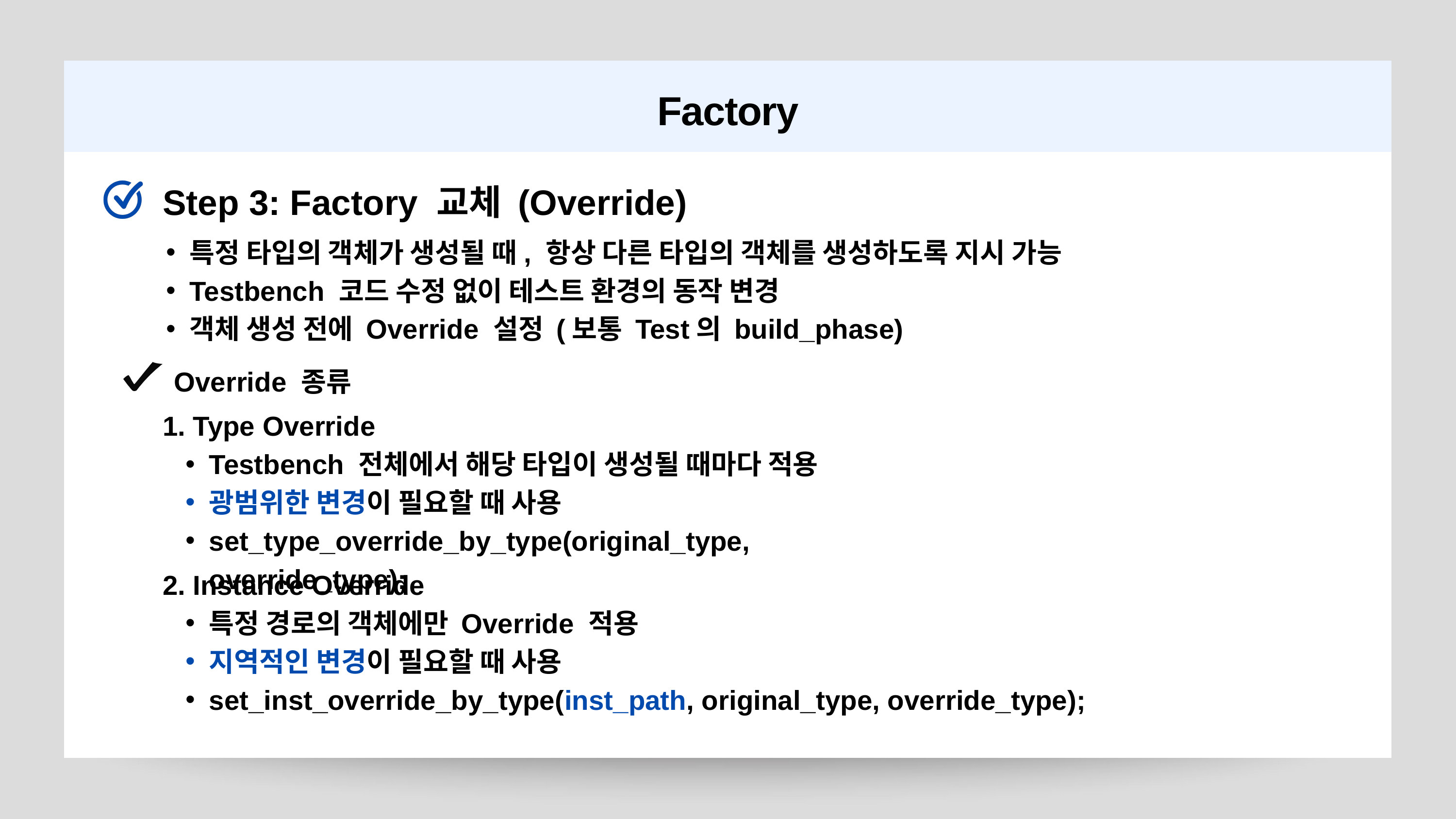

Factory
Step 3: Factory 교체 (Override)

특정 타입의 객체가 생성될 때, 항상 다른 타입의 객체를 생성하도록 지시 가능
Testbench 코드 수정 없이 테스트 환경의 동작 변경
객체 생성 전에 Override 설정 (보통 Test의 build_phase)
Override 종류

1. Type Override
Testbench 전체에서 해당 타입이 생성될 때마다 적용
광범위한 변경이 필요할 때 사용
set_type_override_by_type(original_type, override_type);

2. Instance Override
특정 경로의 객체에만 Override 적용
지역적인 변경이 필요할 때 사용
set_inst_override_by_type(inst_path, original_type, override_type);